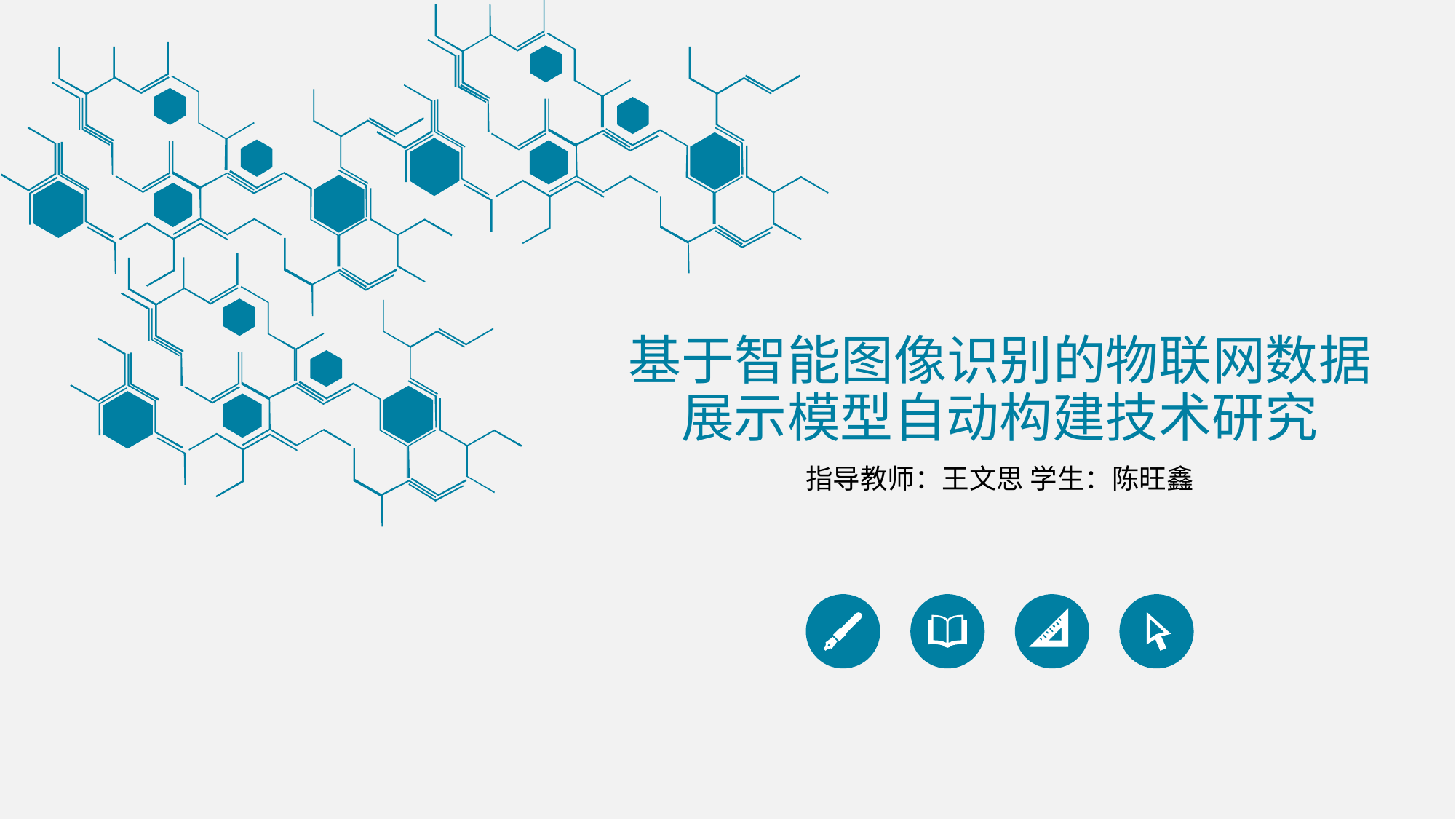

基于智能图像识别的物联网数据展示模型自动构建技术研究
指导教师：王文思 学生：陈旺鑫